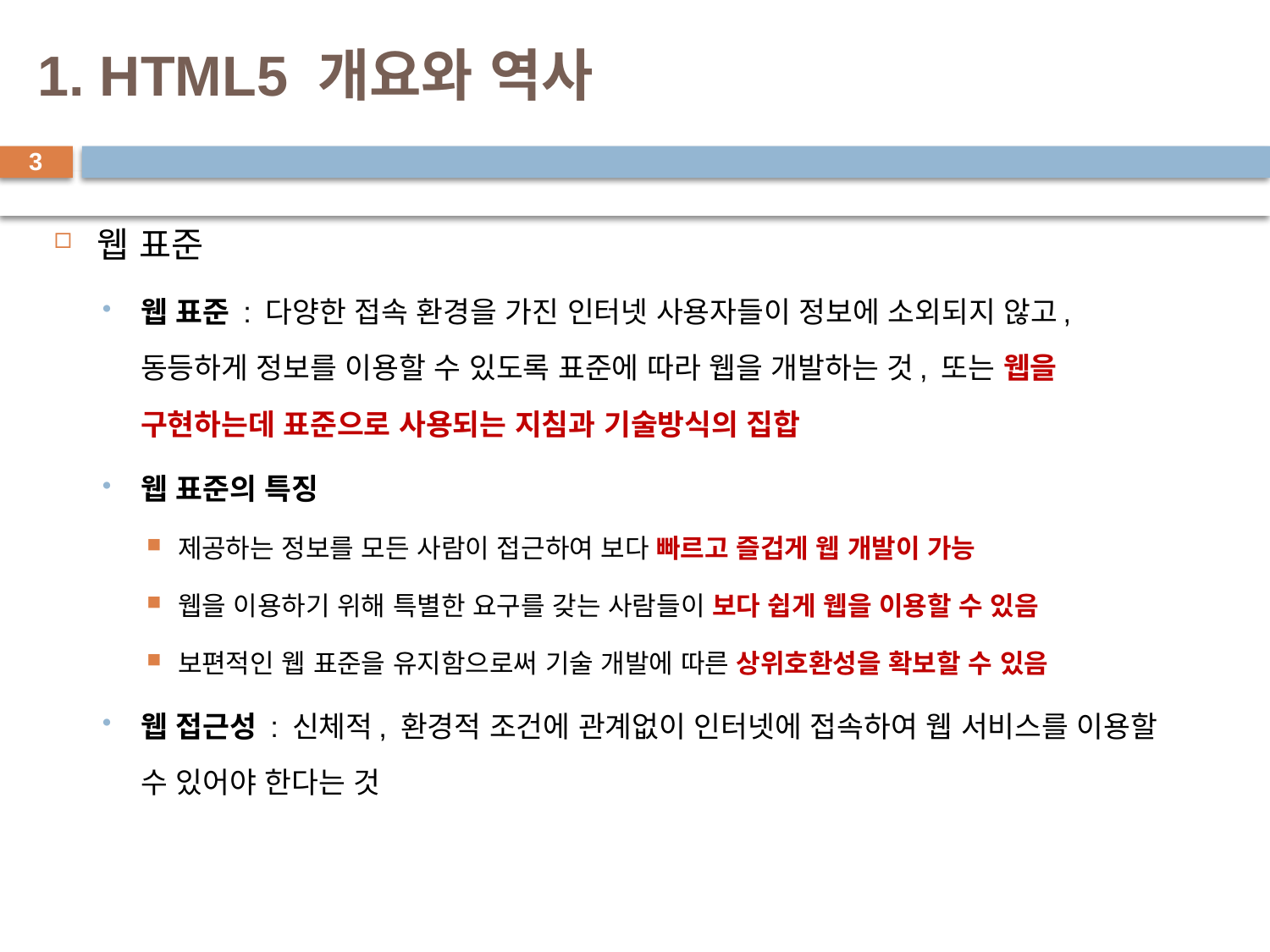

# 1. HTML5 개요와 역사
3
웹 표준
웹 표준 : 다양한 접속 환경을 가진 인터넷 사용자들이 정보에 소외되지 않고, 동등하게 정보를 이용할 수 있도록 표준에 따라 웹을 개발하는 것, 또는 웹을 구현하는데 표준으로 사용되는 지침과 기술방식의 집합
웹 표준의 특징
제공하는 정보를 모든 사람이 접근하여 보다 빠르고 즐겁게 웹 개발이 가능
웹을 이용하기 위해 특별한 요구를 갖는 사람들이 보다 쉽게 웹을 이용할 수 있음
보편적인 웹 표준을 유지함으로써 기술 개발에 따른 상위호환성을 확보할 수 있음
웹 접근성 : 신체적, 환경적 조건에 관계없이 인터넷에 접속하여 웹 서비스를 이용할 수 있어야 한다는 것